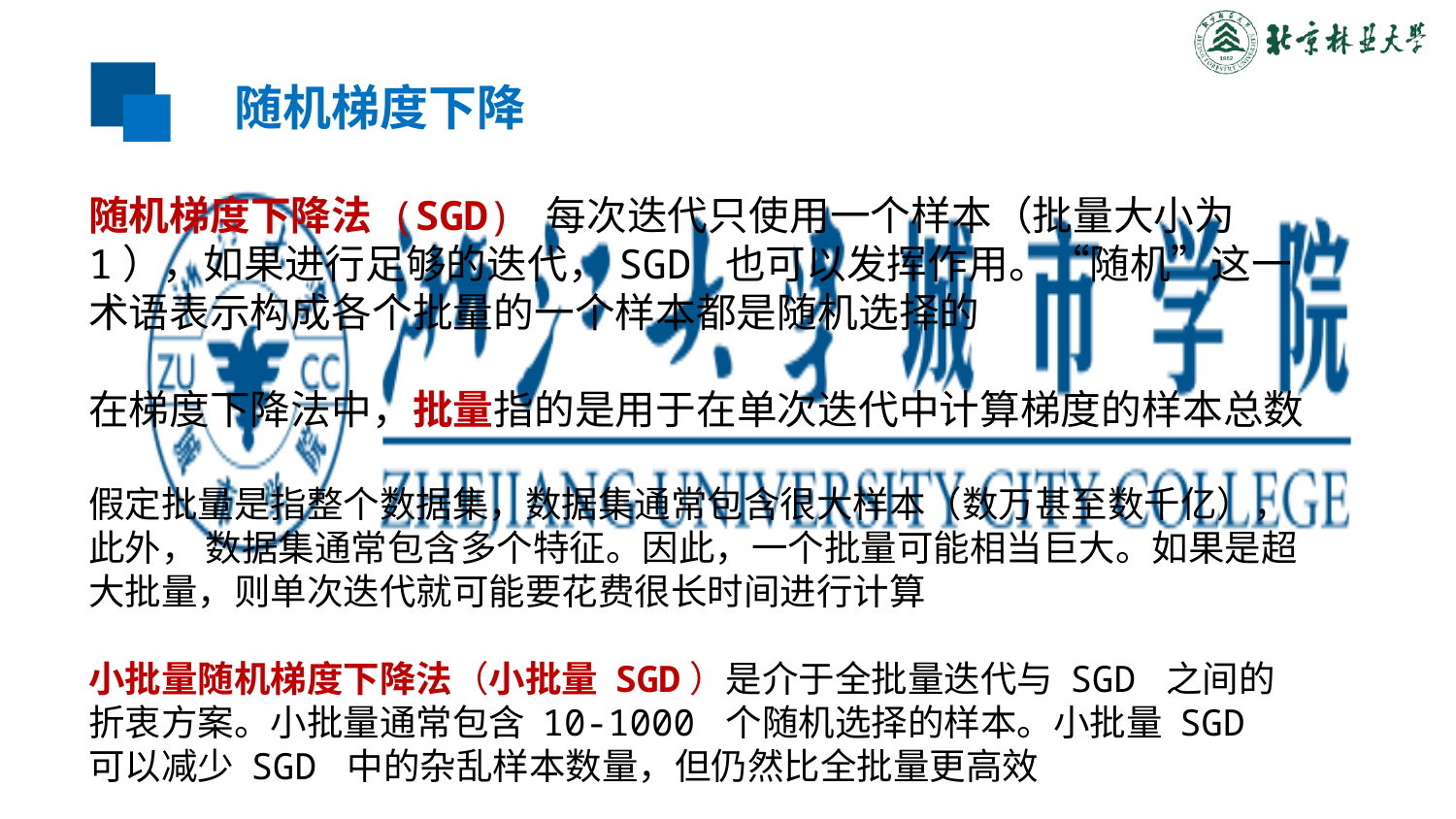

随机梯度下降
随机梯度下降法 (SGD) 每次迭代只使用一个样本（批量大小为 1），如果进行足够的迭代，SGD 也可以发挥作用。“随机”这一术语表示构成各个批量的一个样本都是随机选择的

在梯度下降法中，批量指的是用于在单次迭代中计算梯度的样本总数

假定批量是指整个数据集，数据集通常包含很大样本（数万甚至数千亿），此外， 数据集通常包含多个特征。因此，一个批量可能相当巨大。如果是超大批量，则单次迭代就可能要花费很长时间进行计算

小批量随机梯度下降法（小批量 SGD）是介于全批量迭代与 SGD 之间的折衷方案。小批量通常包含 10-1000 个随机选择的样本。小批量 SGD 可以减少 SGD 中的杂乱样本数量，但仍然比全批量更高效
26